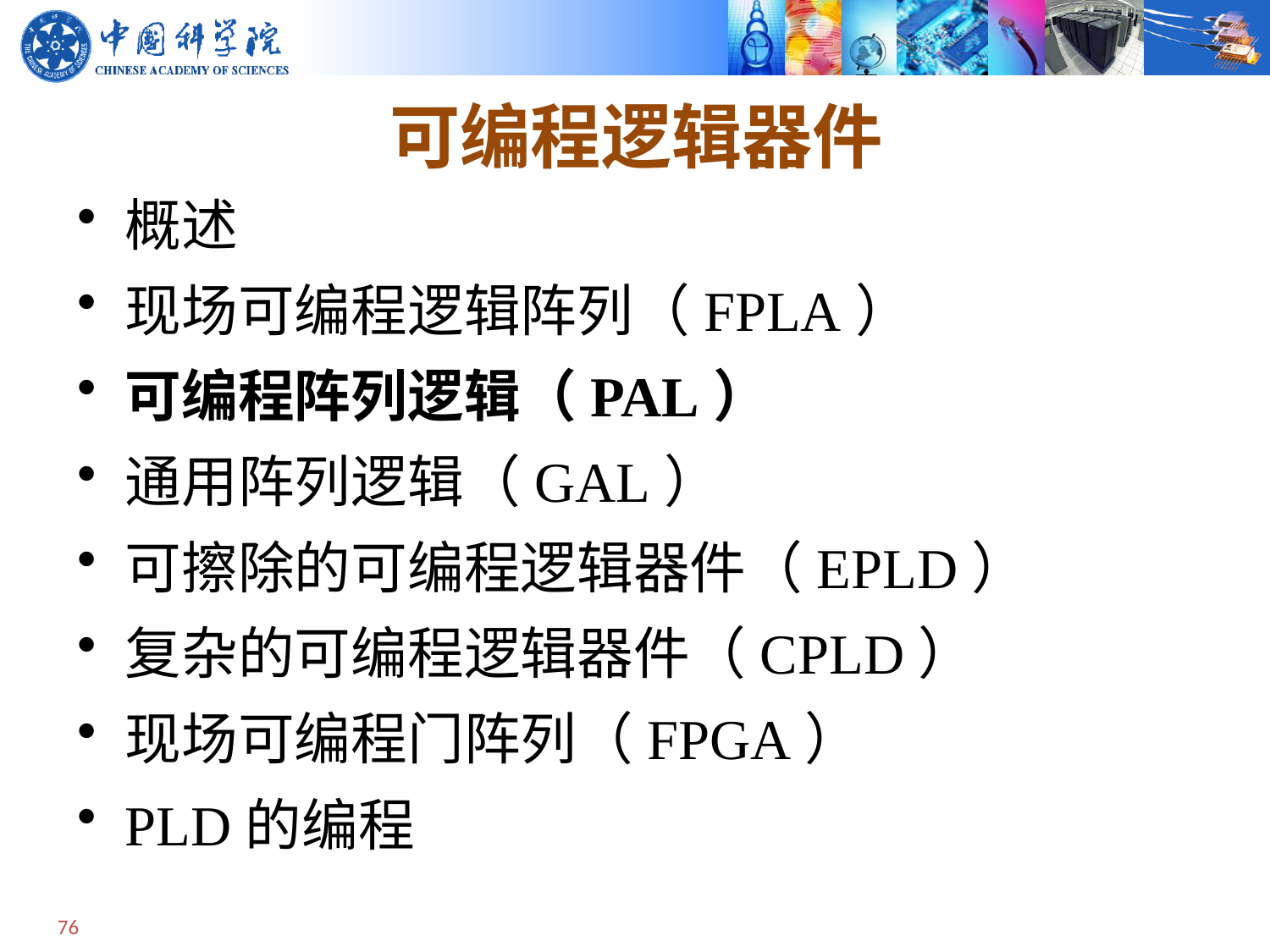

# 可编程逻辑器件
概述
现场可编程逻辑阵列（FPLA）
可编程阵列逻辑（PAL）
通用阵列逻辑（GAL）
可擦除的可编程逻辑器件（EPLD）
复杂的可编程逻辑器件（CPLD）
现场可编程门阵列（FPGA）
PLD的编程